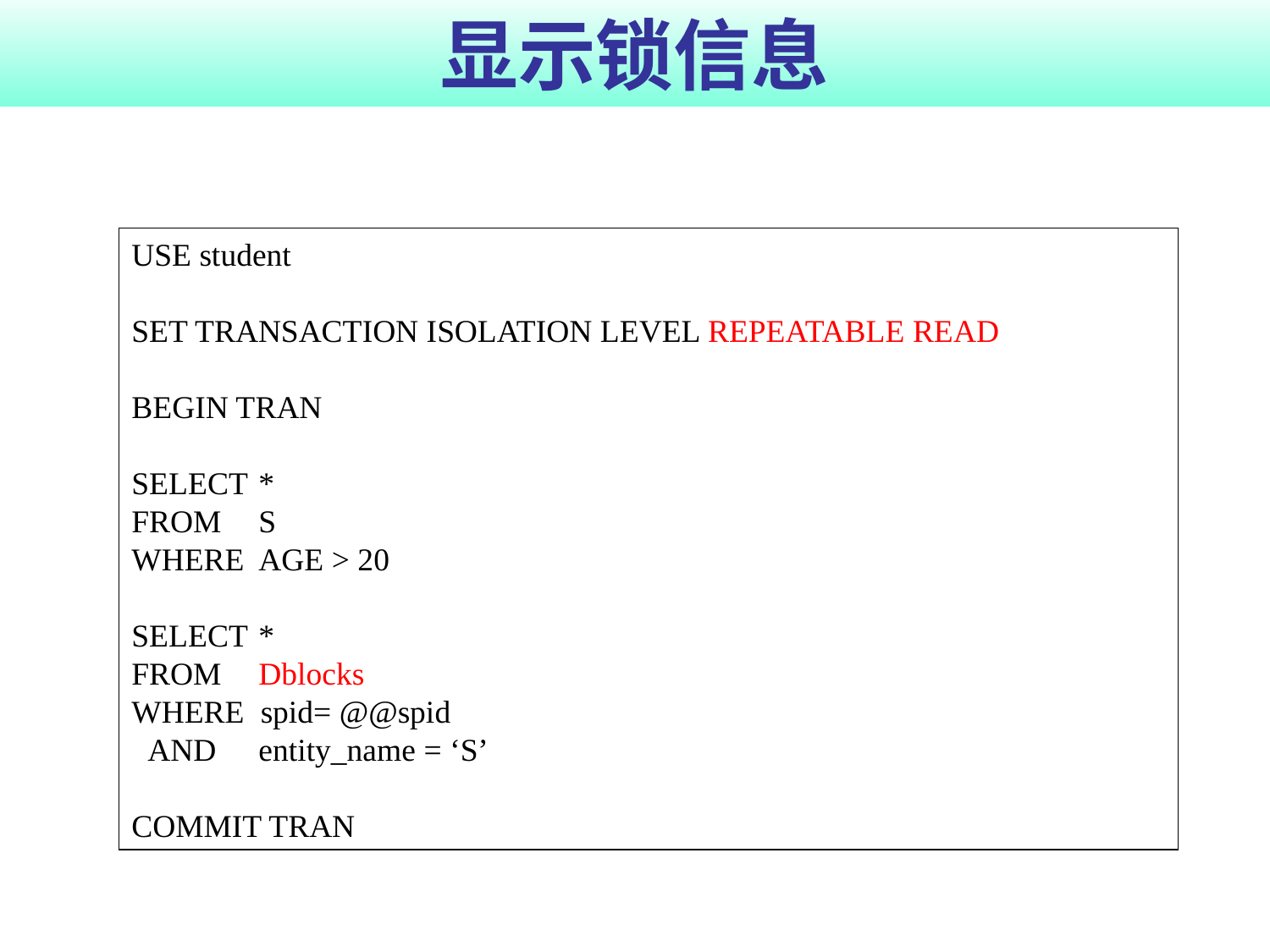

# 显示锁信息
USE student

SET TRANSACTION ISOLATION LEVEL REPEATABLE READ

BEGIN TRAN

SELECT 	*
FROM	S
WHERE 	AGE > 20

SELECT 	*
FROM 	Dblocks
WHERE  spid= @@spid
  AND 	entity_name = ‘S’

COMMIT TRAN